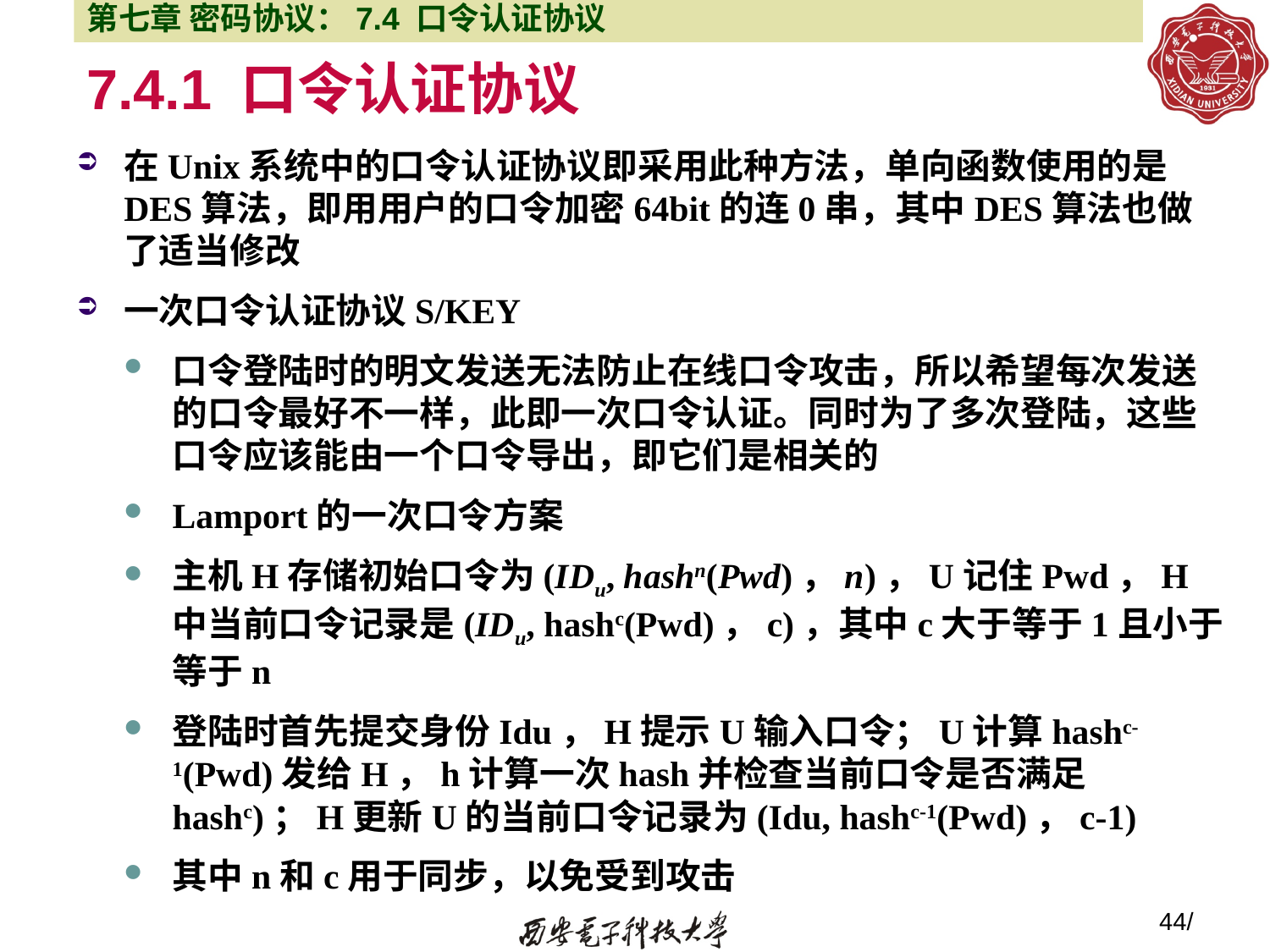

第七章 密码协议：7.4 口令认证协议
7.4.1 口令认证协议
在Unix系统中的口令认证协议即采用此种方法，单向函数使用的是DES算法，即用用户的口令加密64bit的连0串，其中DES算法也做了适当修改
一次口令认证协议S/KEY
口令登陆时的明文发送无法防止在线口令攻击，所以希望每次发送的口令最好不一样，此即一次口令认证。同时为了多次登陆，这些口令应该能由一个口令导出，即它们是相关的
Lamport的一次口令方案
主机H存储初始口令为(IDu, hashn(Pwd)，n)，U记住Pwd，H中当前口令记录是(IDu, hashc(Pwd)，c)，其中c大于等于1且小于等于n
登陆时首先提交身份Idu，H提示U输入口令；U计算hashc-1(Pwd)发给H，h计算一次hash并检查当前口令是否满足hashc)；H更新U的当前口令记录为(Idu, hashc-1(Pwd)，c-1)
其中n和c用于同步，以免受到攻击

44/